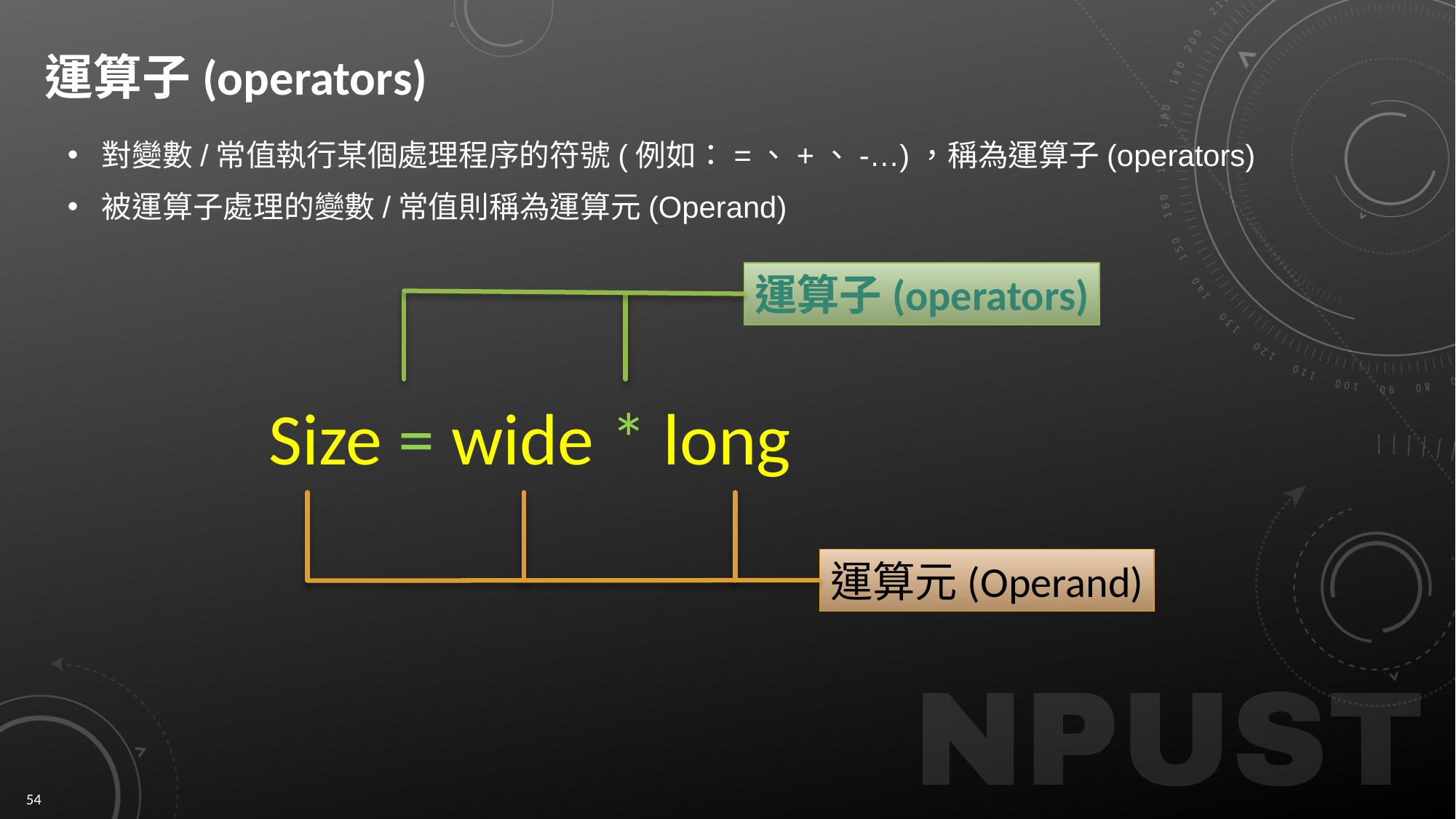

# 運算子(operators)
對變數/常值執行某個處理程序的符號(例如：=、+、-…)，稱為運算子(operators)
被運算子處理的變數/常值則稱為運算元(Operand)

運算子(operators)
Size = wide * long
運算元(Operand)